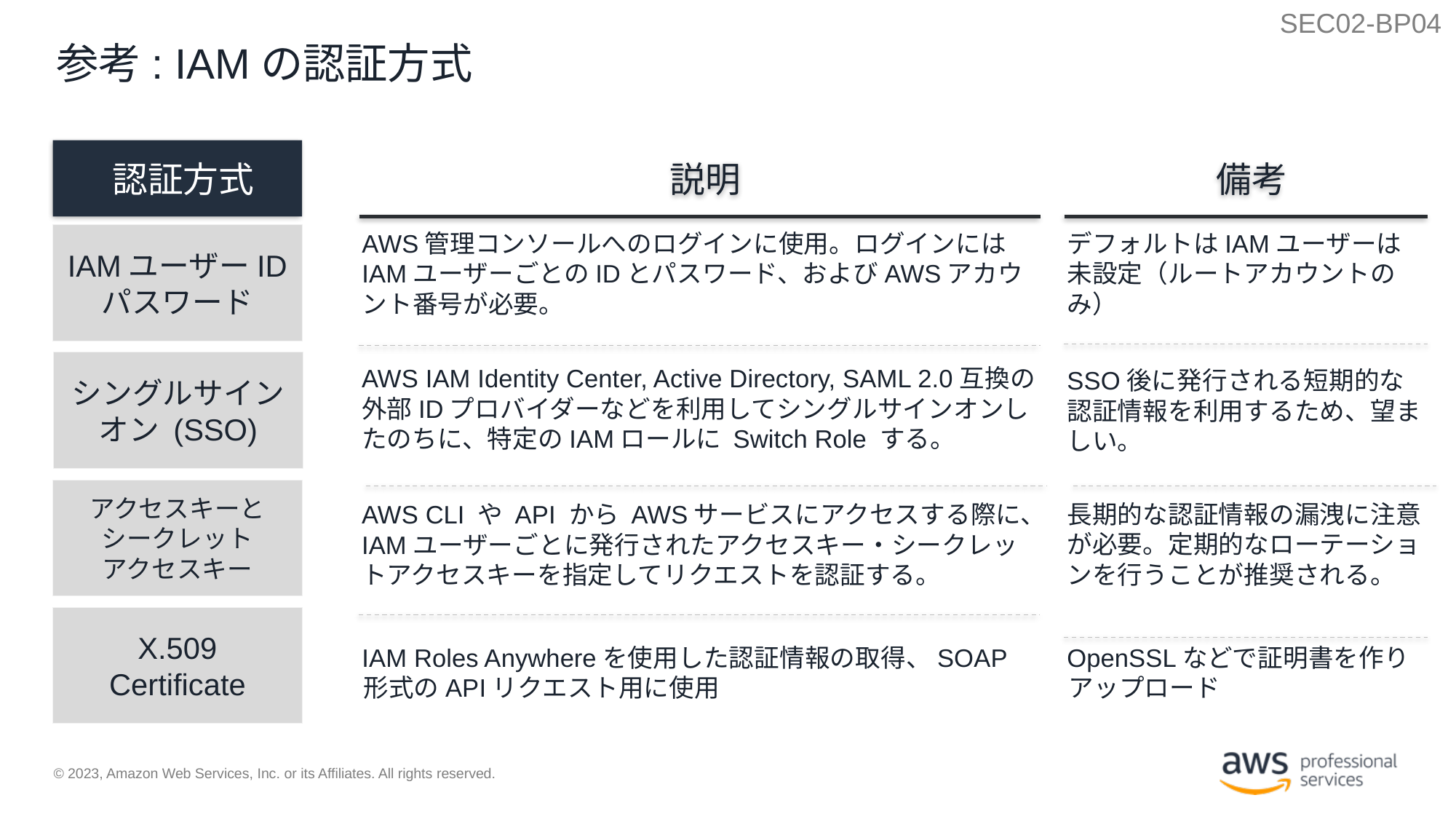

SEC02-BP04
# 参考: IAMの認証方式
認証方式
説明
備考
IAMユーザーID
パスワード
AWS管理コンソールへのログインに使用。ログインにはIAMユーザーごとのIDとパスワード、およびAWSアカウント番号が必要。
デフォルトはIAMユーザーは未設定（ルートアカウントのみ）
シングルサイン
オン (SSO)
AWS IAM Identity Center, Active Directory, SAML 2.0互換の外部IDプロバイダーなどを利用してシングルサインオンしたのちに、特定のIAMロールに Switch Role する。
SSO後に発行される短期的な認証情報を利用するため、望ましい。
アクセスキーと
シークレット
アクセスキー
長期的な認証情報の漏洩に注意が必要。定期的なローテーションを行うことが推奨される。
AWS CLI や API から AWSサービスにアクセスする際に、IAMユーザーごとに発行されたアクセスキー・シークレットアクセスキーを指定してリクエストを認証する。
X.509
Certificate
OpenSSLなどで証明書を作りアップロード
IAM Roles Anywhereを使用した認証情報の取得、SOAP形式のAPIリクエスト用に使用